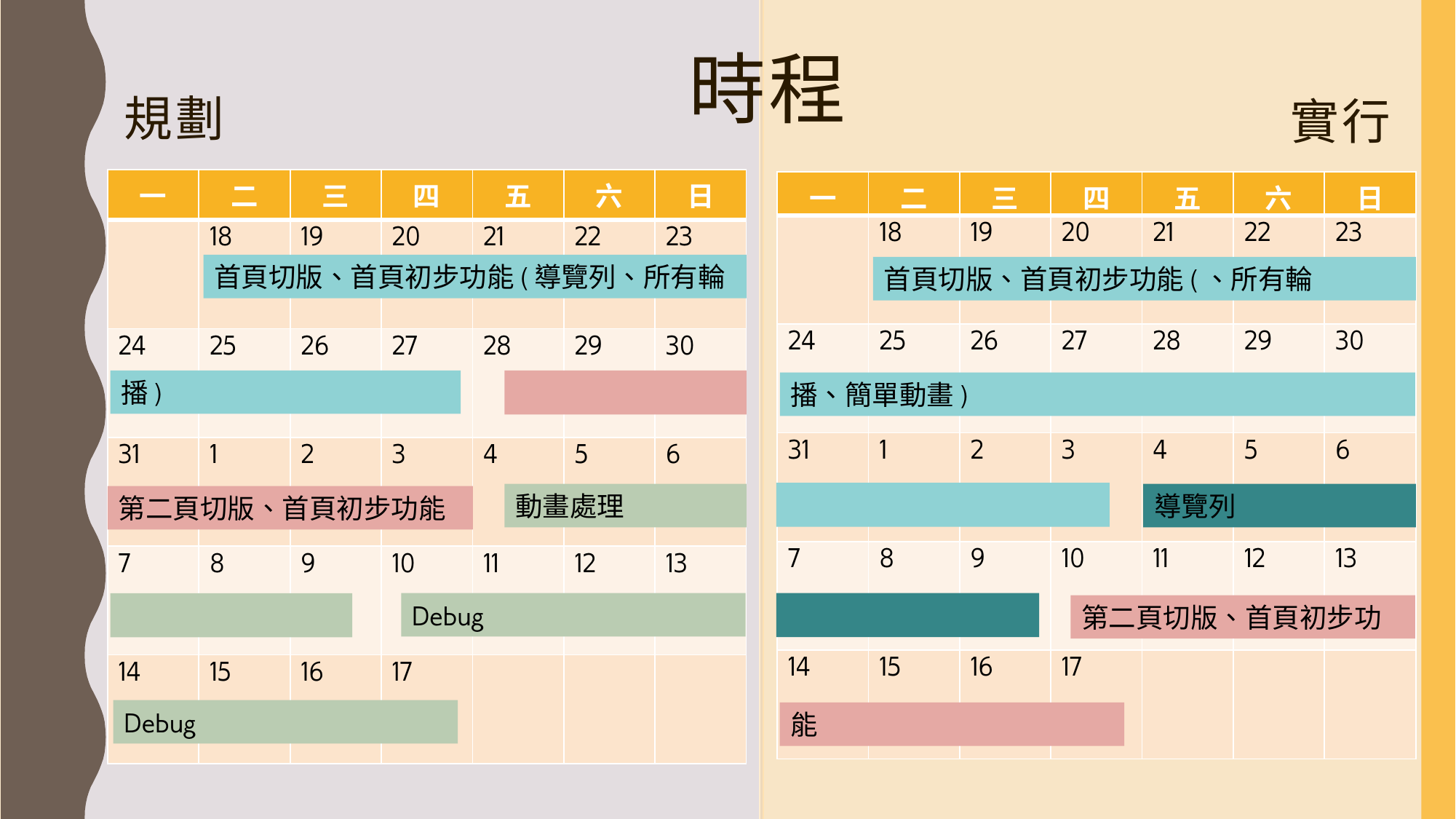

# 時程
規劃
實行
| 一 | 二 | 三 | 四 | 五 | 六 | 日 |
| --- | --- | --- | --- | --- | --- | --- |
|  | 18 | 19 | 20 | 21 | 22 | 23 |
| 24 | 25 | 26 | 27 | 28 | 29 | 30 |
| 31 | 1 | 2 | 3 | 4 | 5 | 6 |
| 7 | 8 | 9 | 10 | 11 | 12 | 13 |
| 14 | 15 | 16 | 17 |  |  |  |
| 一 | 二 | 三 | 四 | 五 | 六 | 日 |
| --- | --- | --- | --- | --- | --- | --- |
|  | 18 | 19 | 20 | 21 | 22 | 23 |
| 24 | 25 | 26 | 27 | 28 | 29 | 30 |
| 31 | 1 | 2 | 3 | 4 | 5 | 6 |
| 7 | 8 | 9 | 10 | 11 | 12 | 13 |
| 14 | 15 | 16 | 17 |  |  |  |
首頁切版、首頁初步功能(導覽列、所有輪
首頁切版、首頁初步功能(、所有輪
播)

播、簡單動畫)

動畫處理
導覽列
第二頁切版、首頁初步功能
Debug

第二頁切版、首頁初步功
Debug
能